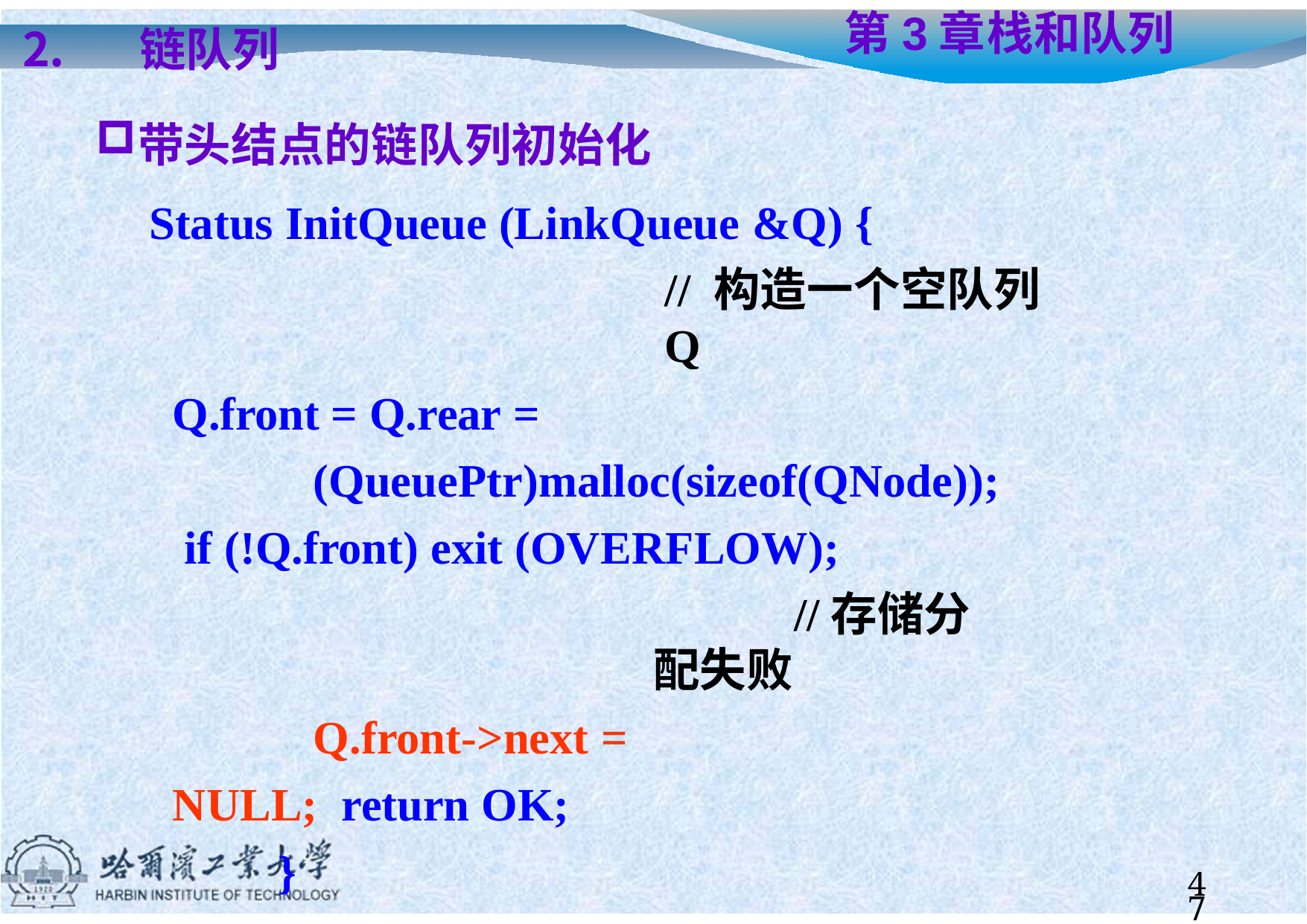

# 第3章	栈和队列

链队列
带头结点的链队列初始化
Status InitQueue (LinkQueue &Q) {
// 构造一个空队列Q
Q.front = Q.rear =
(QueuePtr)malloc(sizeof(QNode));  if (!Q.front) exit (OVERFLOW);
//存储分配失败
Q.front->next = NULL;  return OK;
}

47